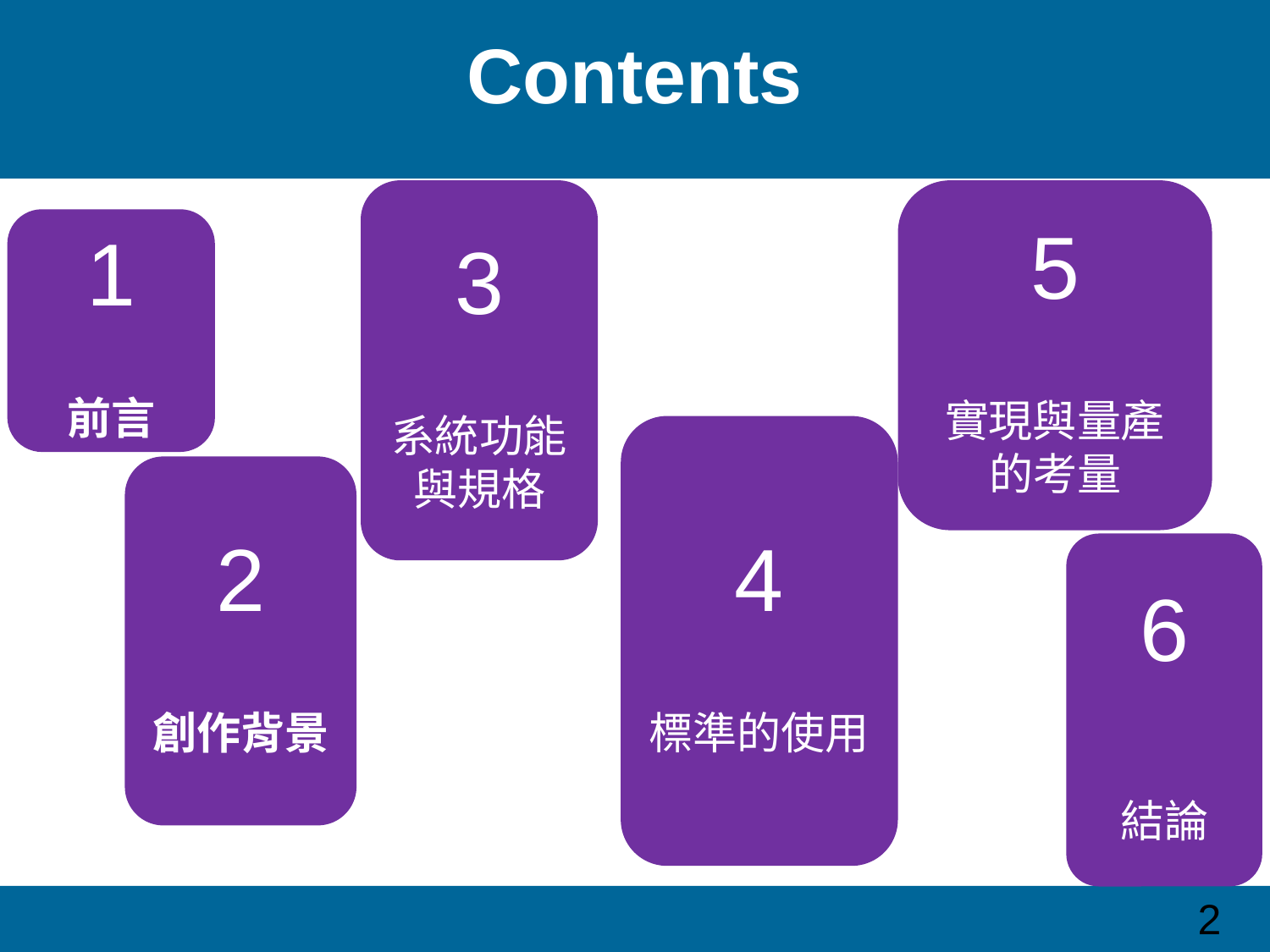

# Contents
5

實現與量產的考量
3

系統功能與規格
1

前言
4

標準的使用
2

創作背景
6

結論
2